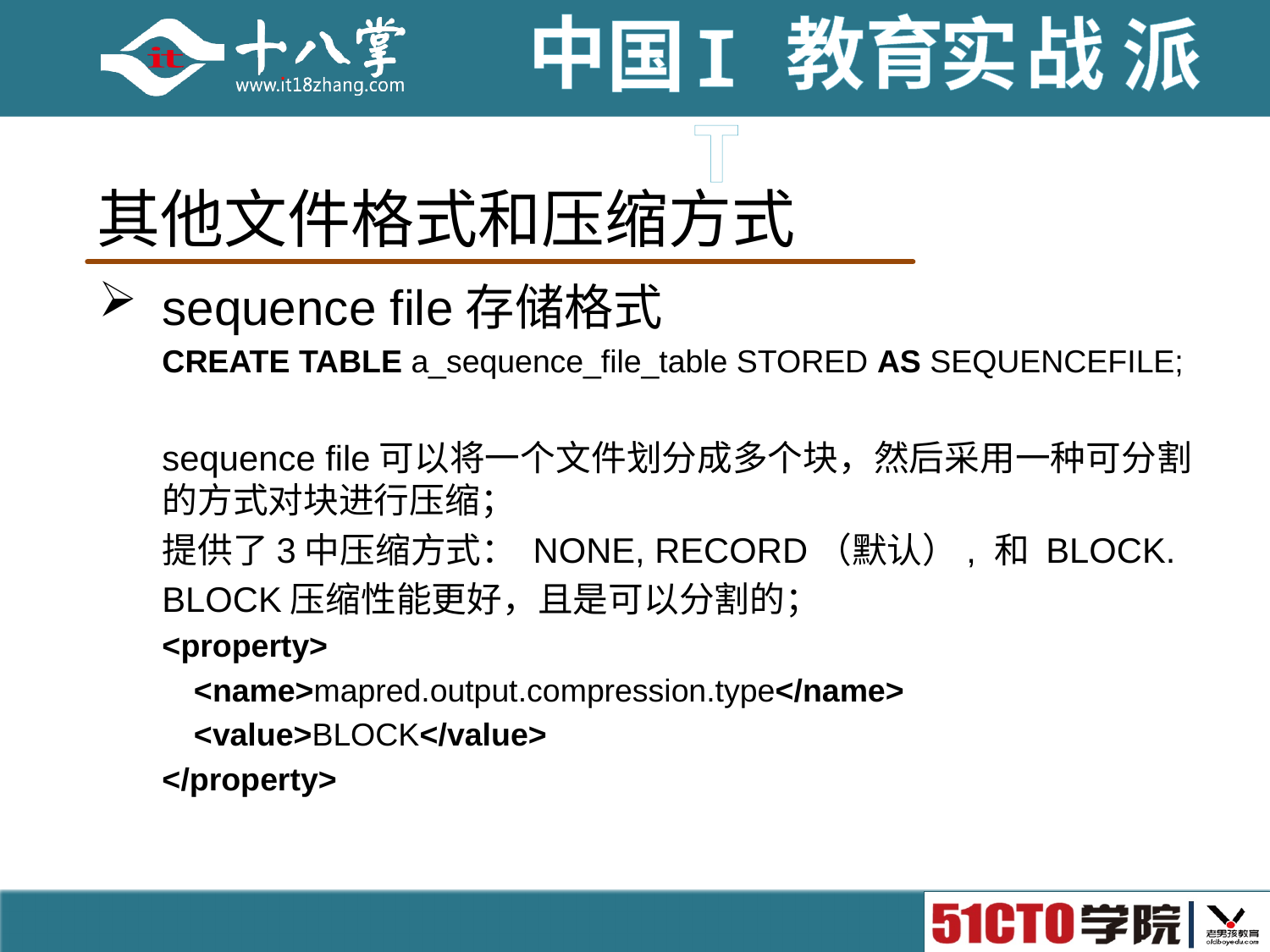

# 其他文件格式和压缩方式
sequence file存储格式
CREATE TABLE a_sequence_file_table STORED AS SEQUENCEFILE;

sequence file可以将一个文件划分成多个块，然后采用一种可分割的方式对块进行压缩；
提供了3中压缩方式： NONE, RECORD（默认）, 和 BLOCK.
BLOCK压缩性能更好，且是可以分割的；
<property>
<name>mapred.output.compression.type</name>
<value>BLOCK</value>
</property>